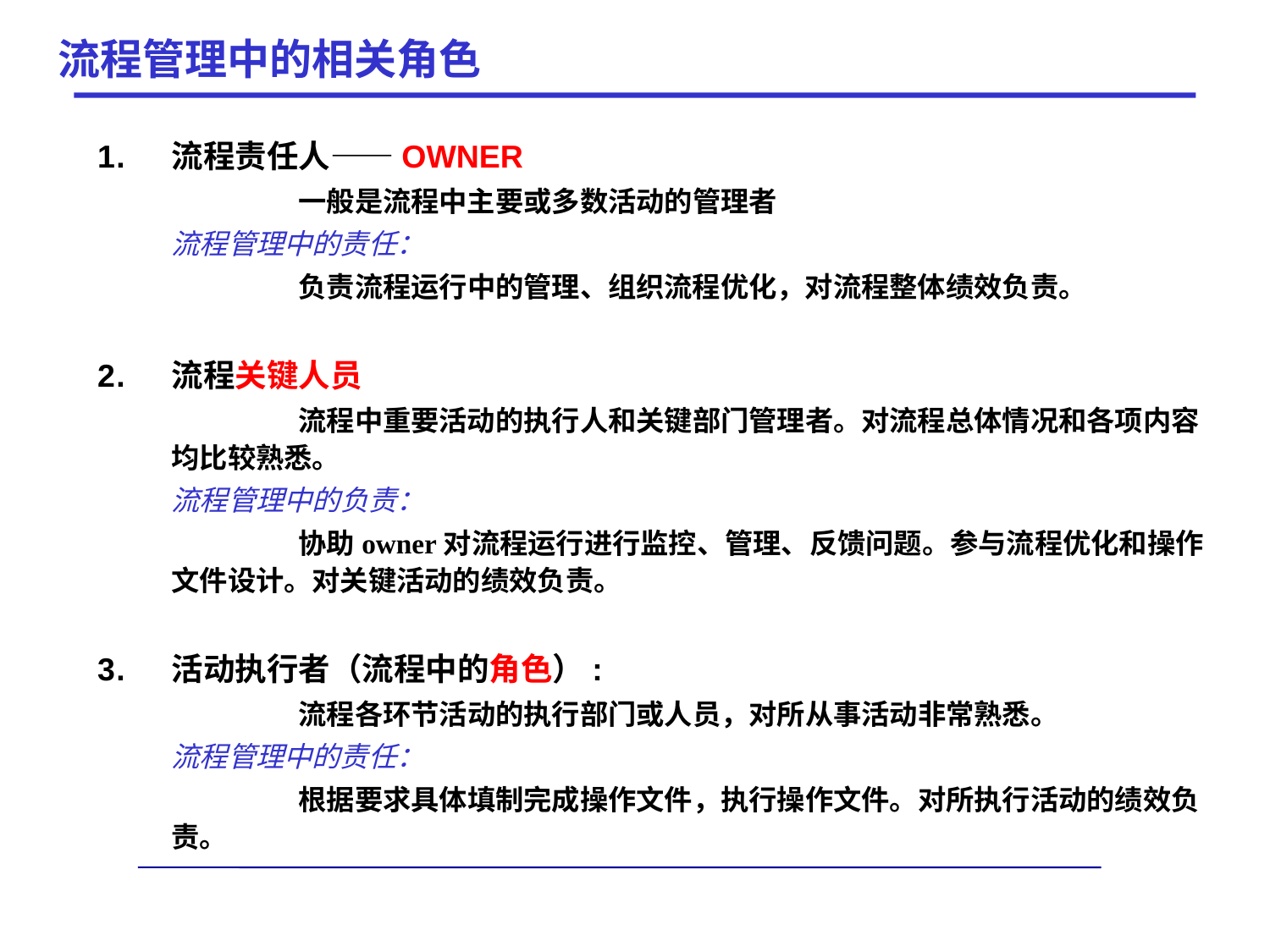

# 流程管理中的相关角色
流程责任人——OWNER
		一般是流程中主要或多数活动的管理者
	流程管理中的责任：
		负责流程运行中的管理、组织流程优化，对流程整体绩效负责。

流程关键人员
		流程中重要活动的执行人和关键部门管理者。对流程总体情况和各项内容均比较熟悉。
	流程管理中的负责：
		协助owner对流程运行进行监控、管理、反馈问题。参与流程优化和操作文件设计。对关键活动的绩效负责。

活动执行者（流程中的角色）:
		流程各环节活动的执行部门或人员，对所从事活动非常熟悉。
	流程管理中的责任：
		根据要求具体填制完成操作文件，执行操作文件。对所执行活动的绩效负责。